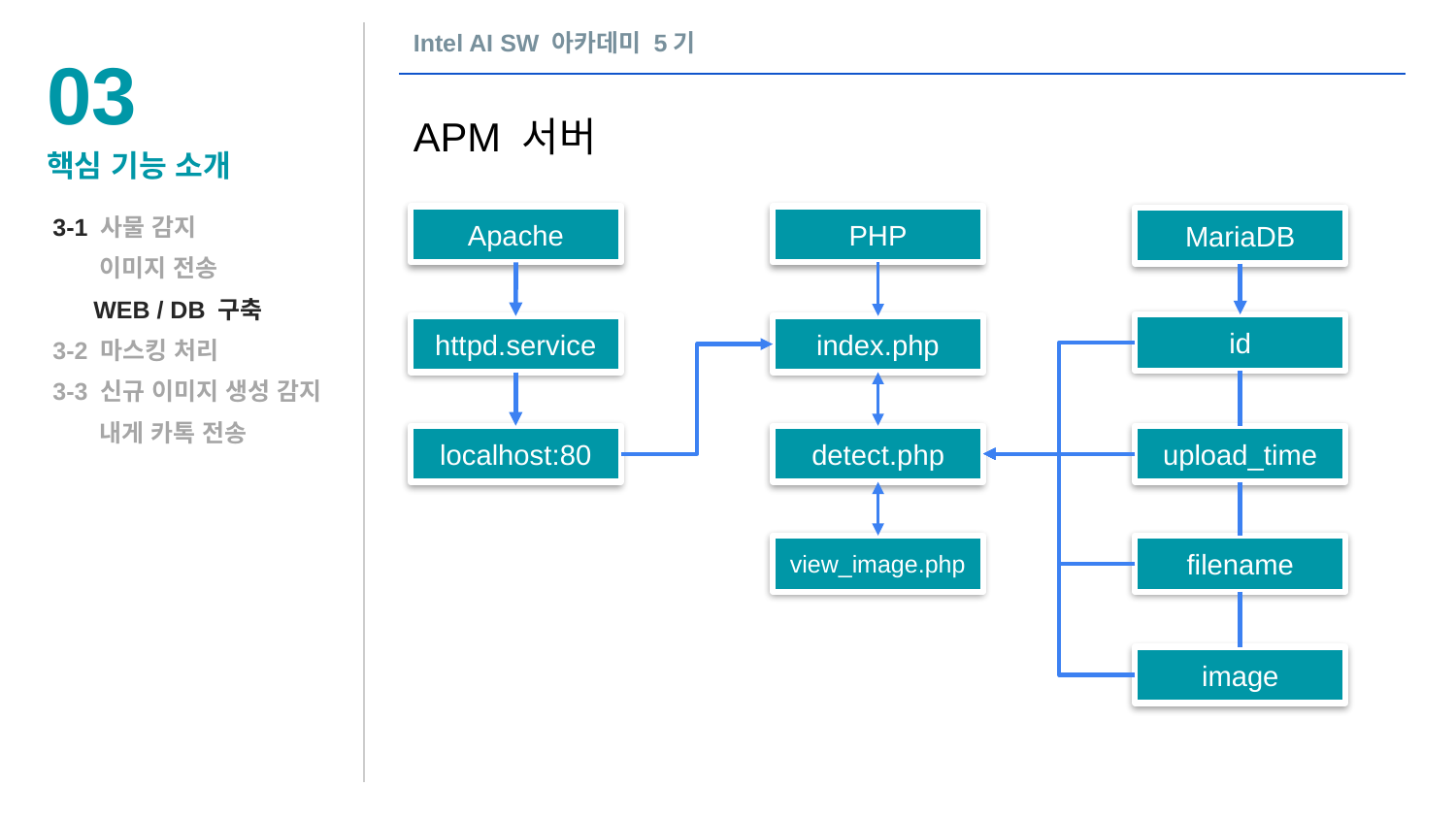

Intel AI SW 아카데미 5기
03
APM 서버

핵심 기능 소개
3-1 사물 감지

      이미지 전송

      WEB / DB 구축

3-2 마스킹 처리

3-3 신규 이미지 생성 감지

      내게 카톡 전송
Apache
PHP
MariaDB
id
httpd.service
index.php
localhost:80
detect.php
upload_time
filename
view_image.php
image